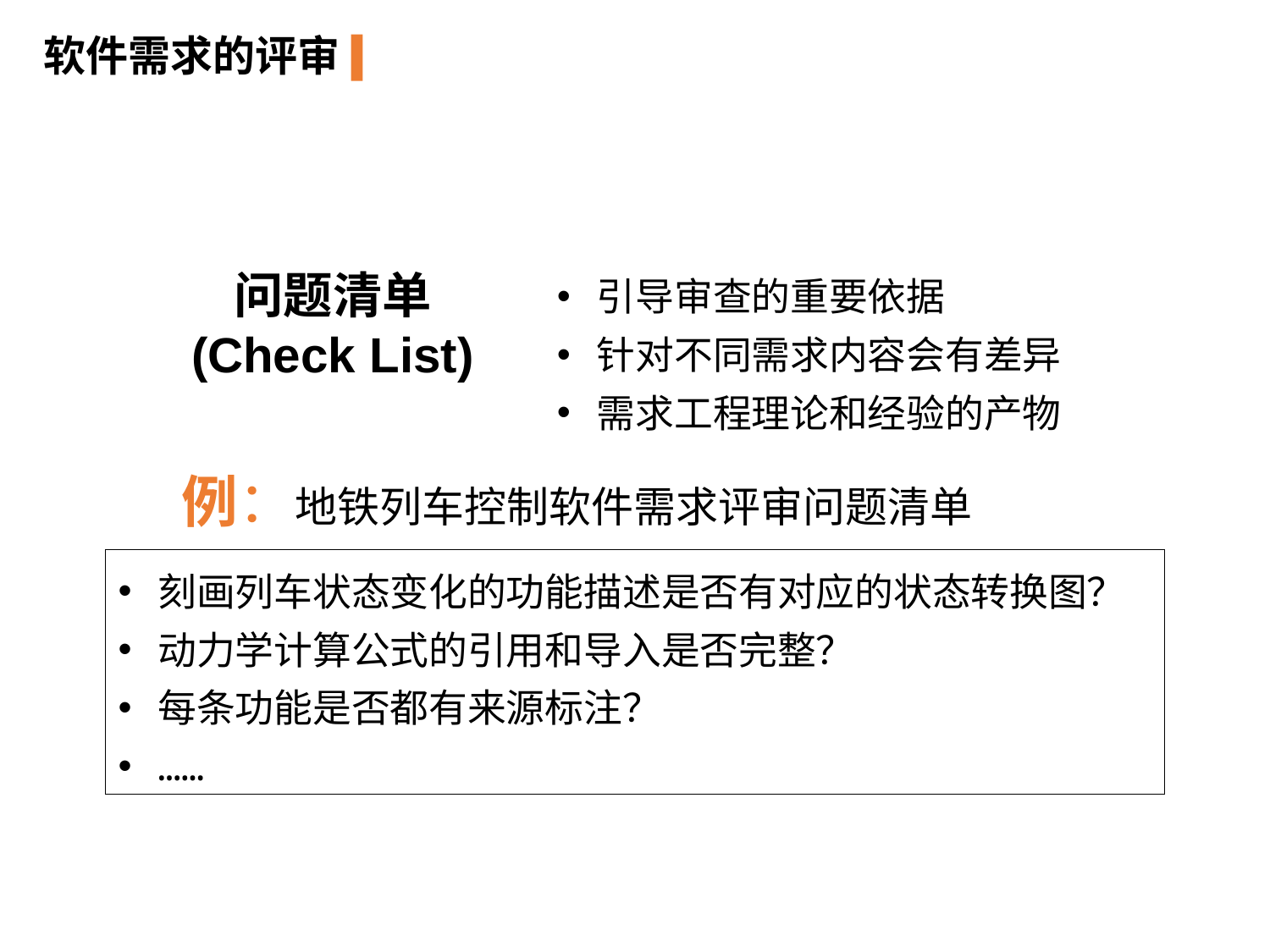

软件需求的评审

引导审查的重要依据
针对不同需求内容会有差异
需求工程理论和经验的产物
问题清单
(Check List)
例：地铁列车控制软件需求评审问题清单
刻画列车状态变化的功能描述是否有对应的状态转换图？
动力学计算公式的引用和导入是否完整？
每条功能是否都有来源标注？
……